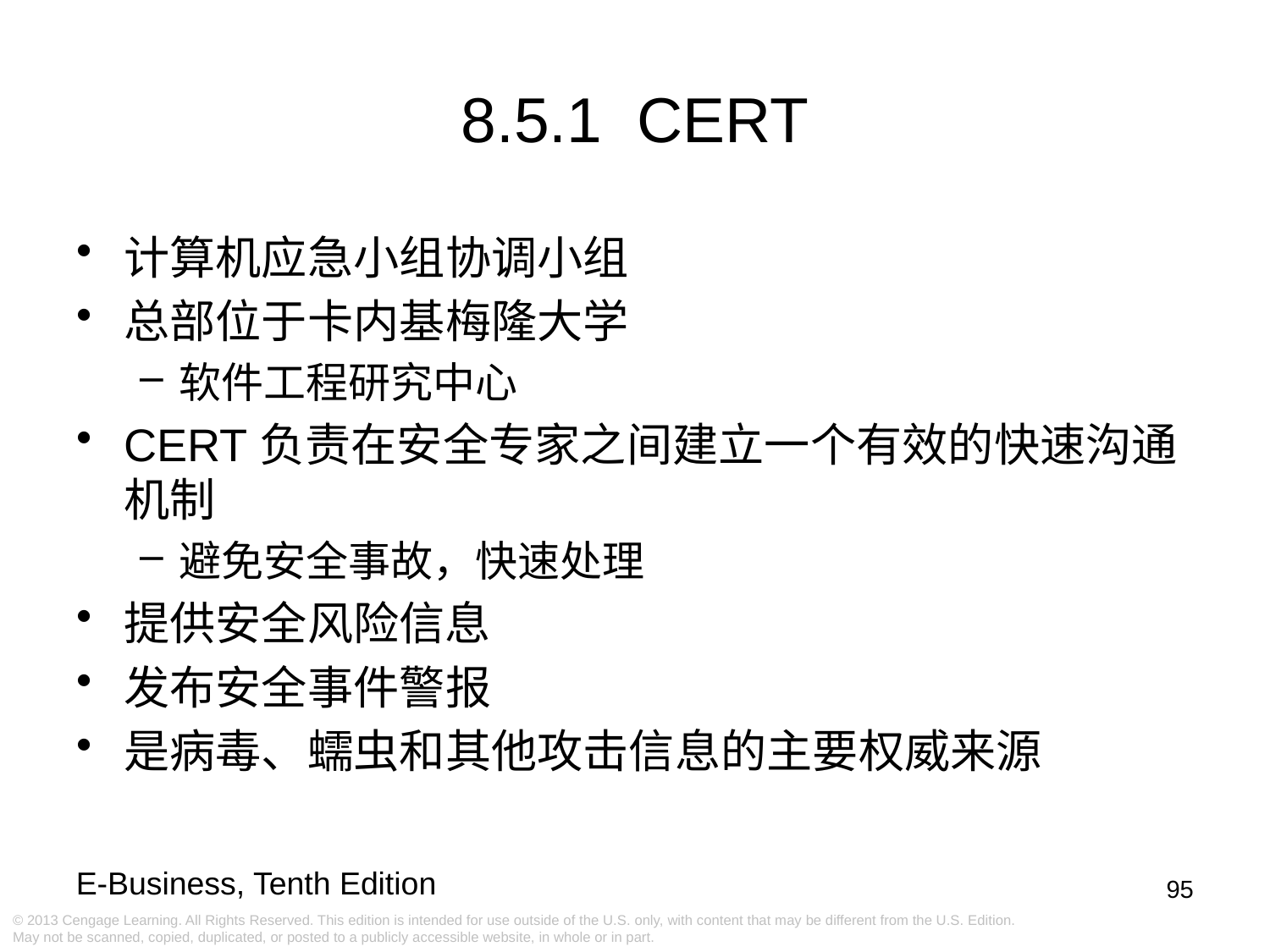

8.5.1  CERT
计算机应急小组协调小组
总部位于卡内基梅隆大学
软件工程研究中心
CERT负责在安全专家之间建立一个有效的快速沟通机制
避免安全事故，快速处理
提供安全风险信息
发布安全事件警报
是病毒、蠕虫和其他攻击信息的主要权威来源
95